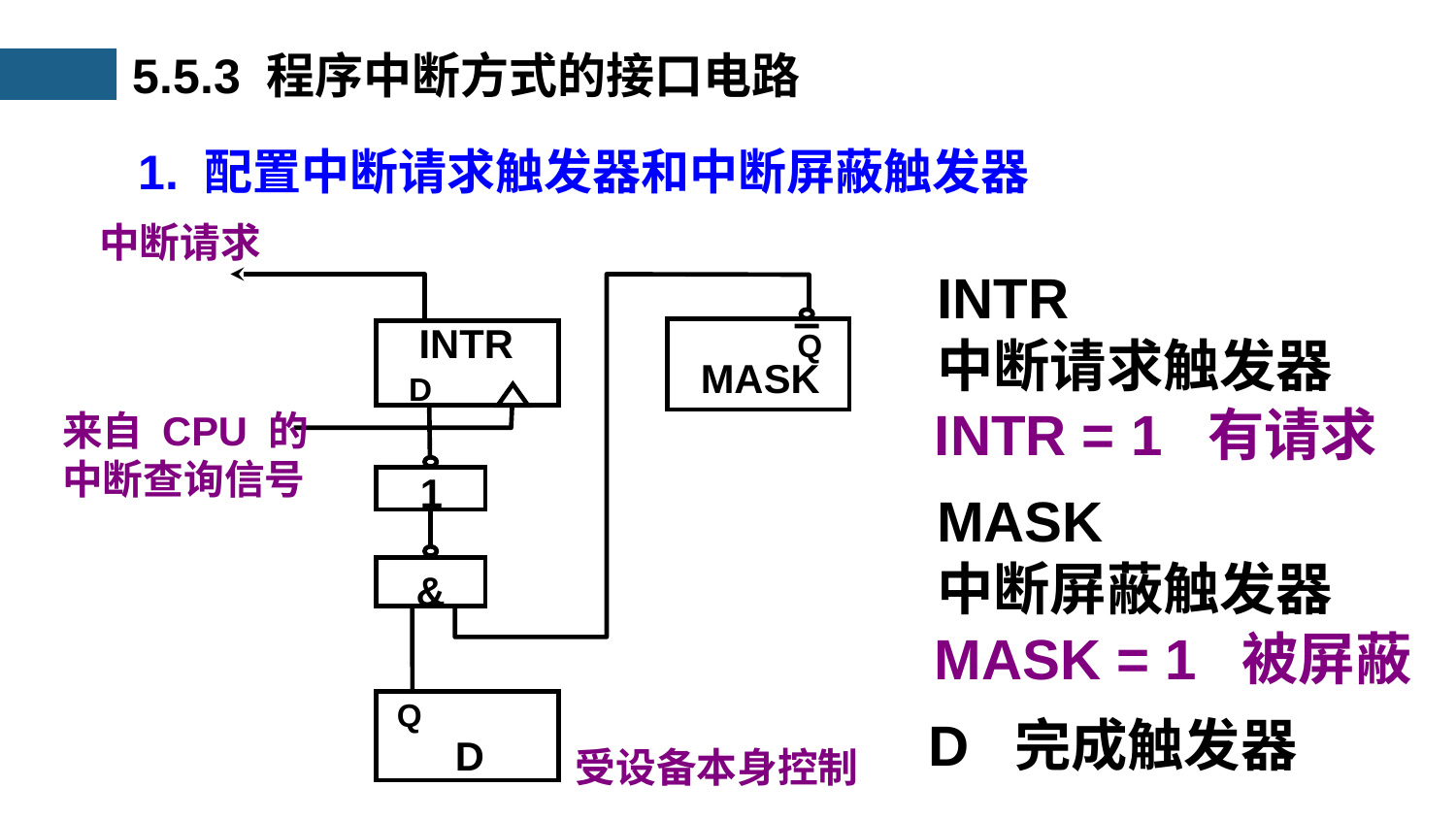

5.5.3 程序中断方式的接口电路
1. 配置中断请求触发器和中断屏蔽触发器
中断请求

INTR
中断请求触发器

Q

 MASK
INTR

  D

INTR = 1  有请求
来自 CPU 的
中断查询信号

1

MASK
中断屏蔽触发器

&

MASK = 1  被屏蔽
Q

D
D  完成触发器
受设备本身控制